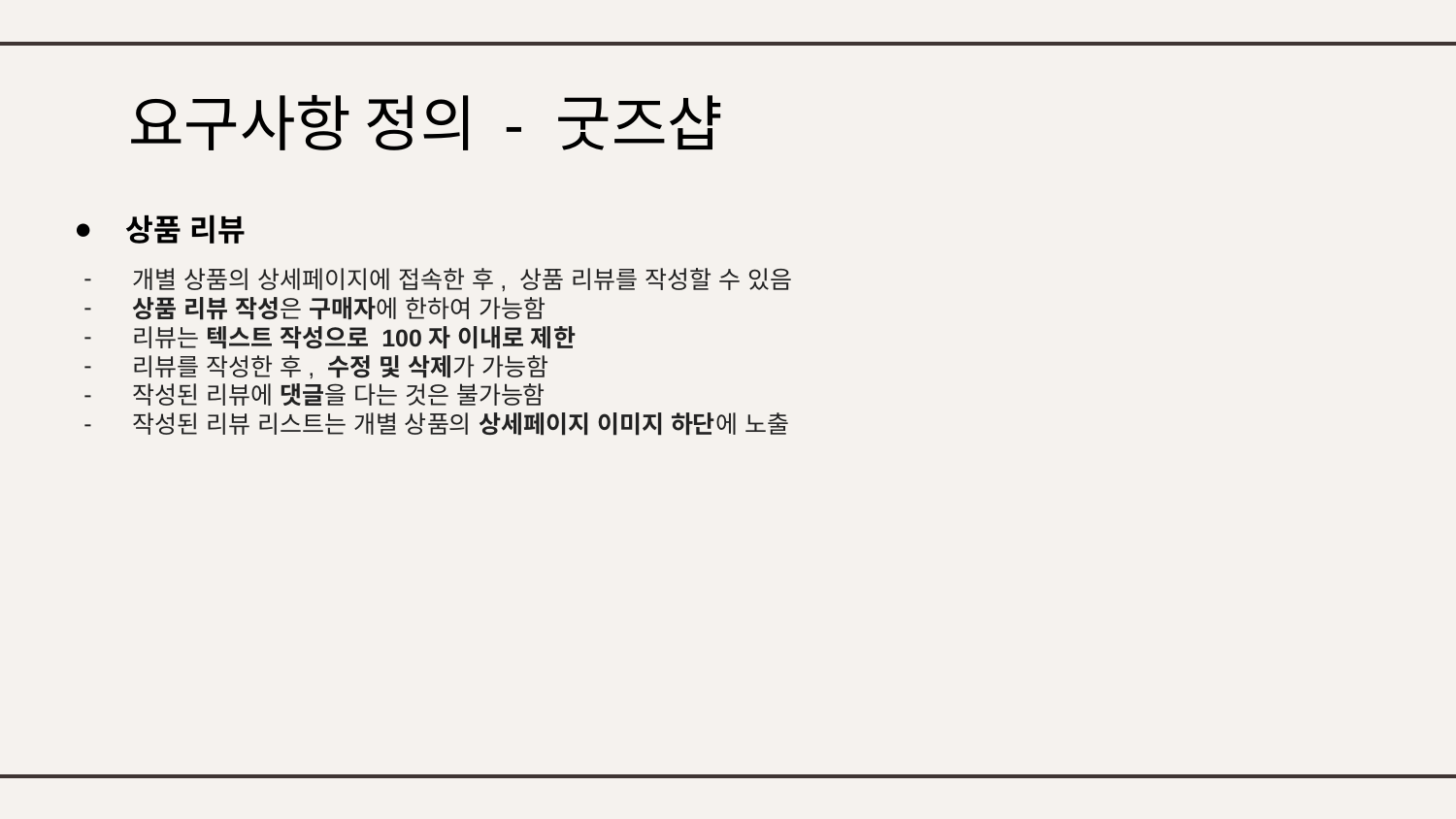

# 요구사항 정의 - 굿즈샵
상품 리뷰

개별 상품의 상세페이지에 접속한 후, 상품 리뷰를 작성할 수 있음
상품 리뷰 작성은 구매자에 한하여 가능함
리뷰는 텍스트 작성으로 100자 이내로 제한
리뷰를 작성한 후, 수정 및 삭제가 가능함
작성된 리뷰에 댓글을 다는 것은 불가능함
작성된 리뷰 리스트는 개별 상품의 상세페이지 이미지 하단에 노출